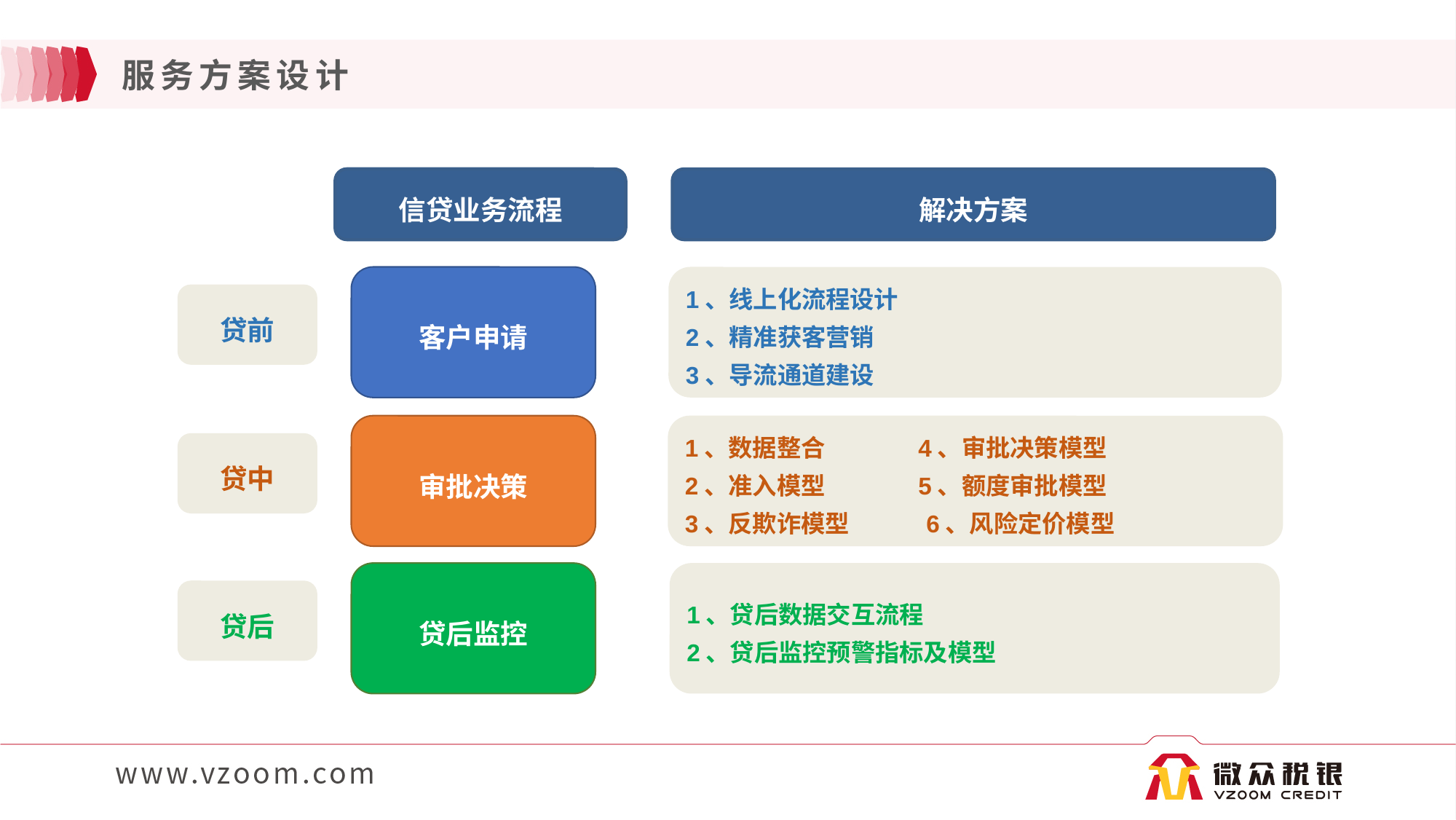

# 服务方案设计
信贷业务流程
解决方案
客户申请
1、线上化流程设计
2、精准获客营销
3、导流通道建设
贷前
审批决策
1、数据整合                4、审批决策模型
2、准入模型                5、额度审批模型
3、反欺诈模型             6、风险定价模型
贷中
贷后监控
1、贷后数据交互流程
2、贷后监控预警指标及模型
贷后